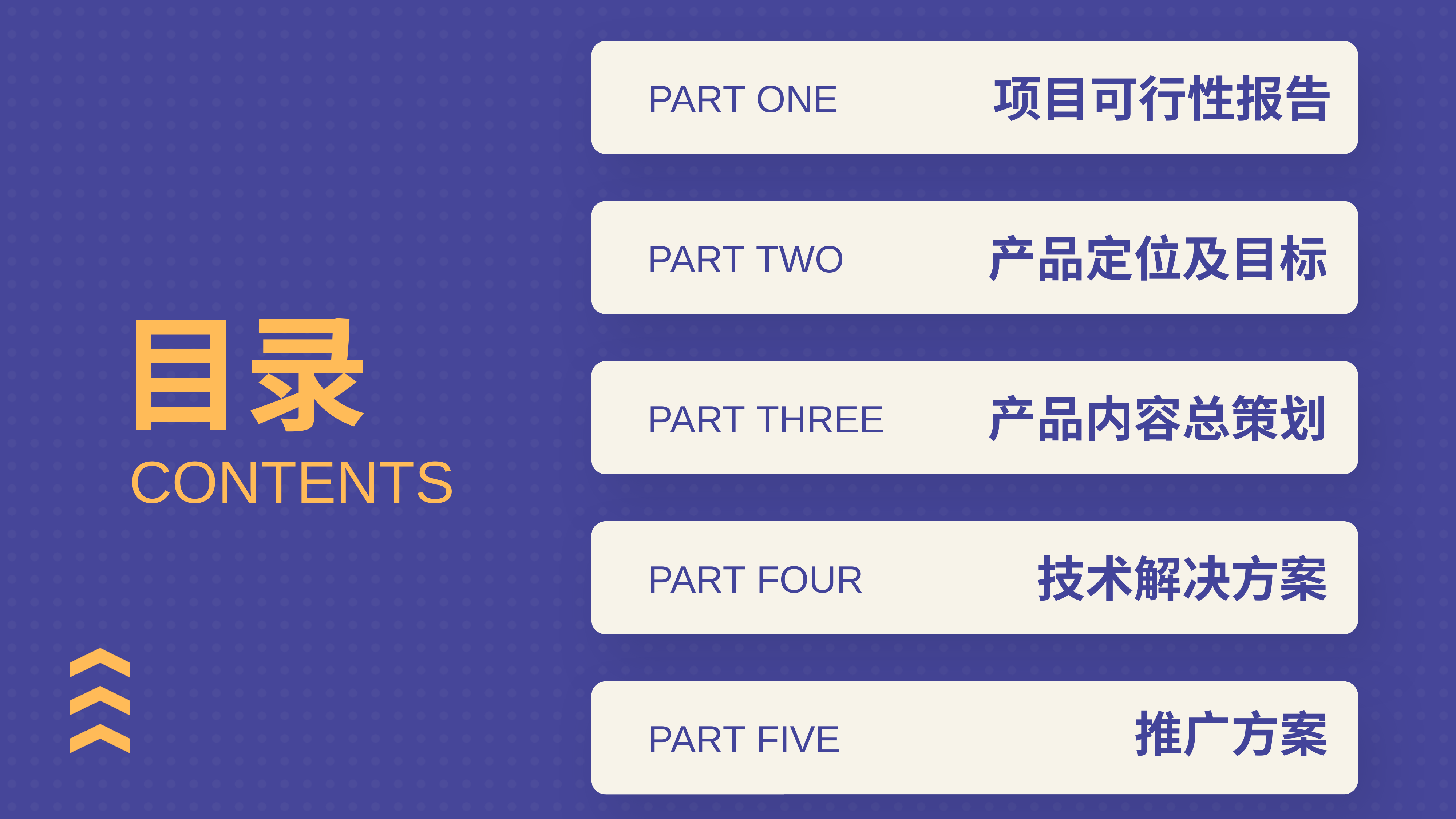

项目可行性报告

PART ONE

产品定位及目标
PART TWO

产品内容总策划
PART THREE

技术解决方案
PART FOUR

推广方案
PART FIVE
目录
CONTENTS